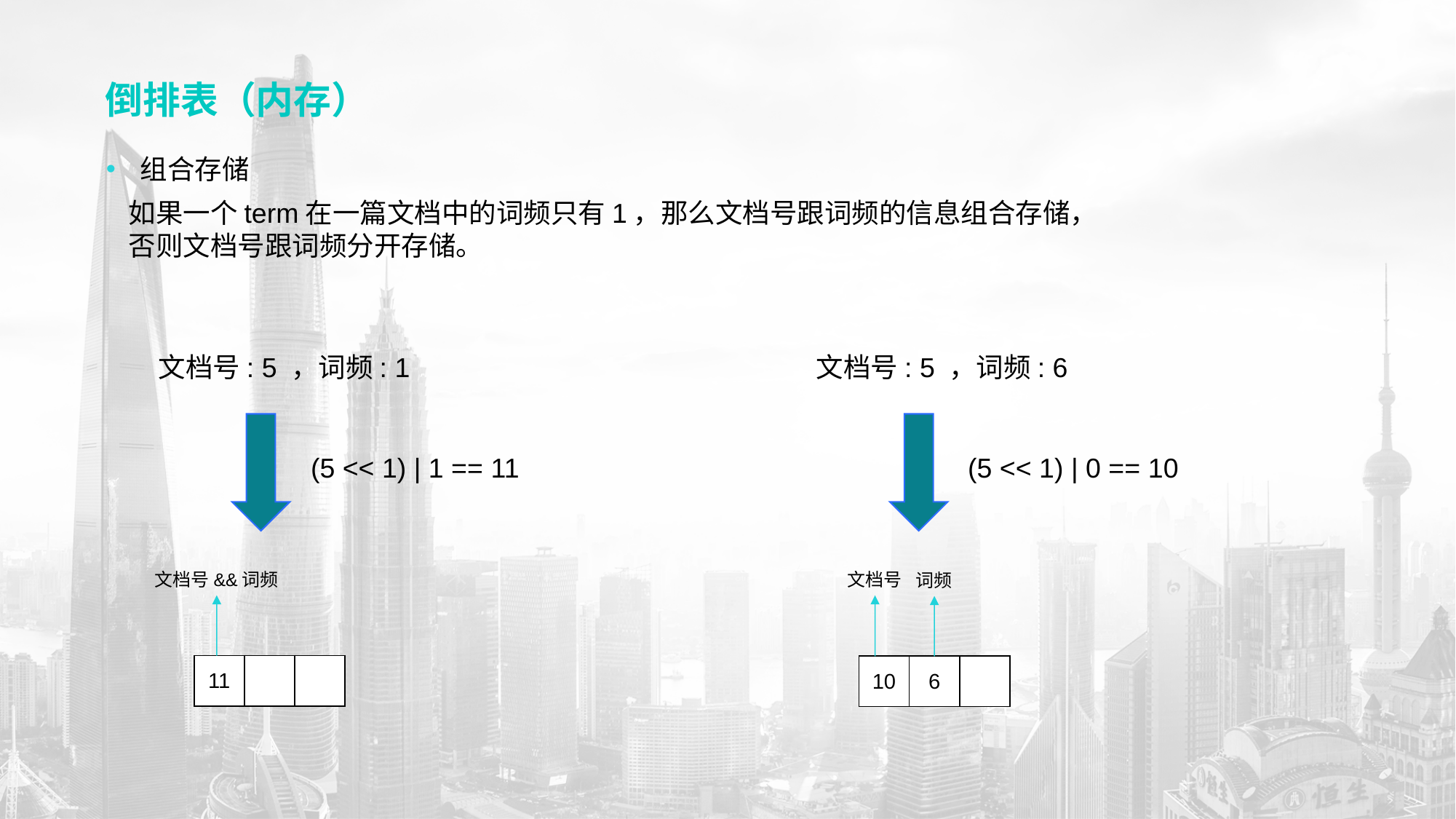

# 倒排表（内存）
组合存储

如果一个term在一篇文档中的词频只有1，那么文档号跟词频的信息组合存储，
否则文档号跟词频分开存储。
文档号: 5 ，词频: 1
文档号: 5 ，词频: 6

(5 << 1) | 1 == 11
(5 << 1) | 0 == 10
文档号&&词频
文档号
词频
| 11 |  |  |
| --- | --- | --- |
| 10 | 6 |  |
| --- | --- | --- |